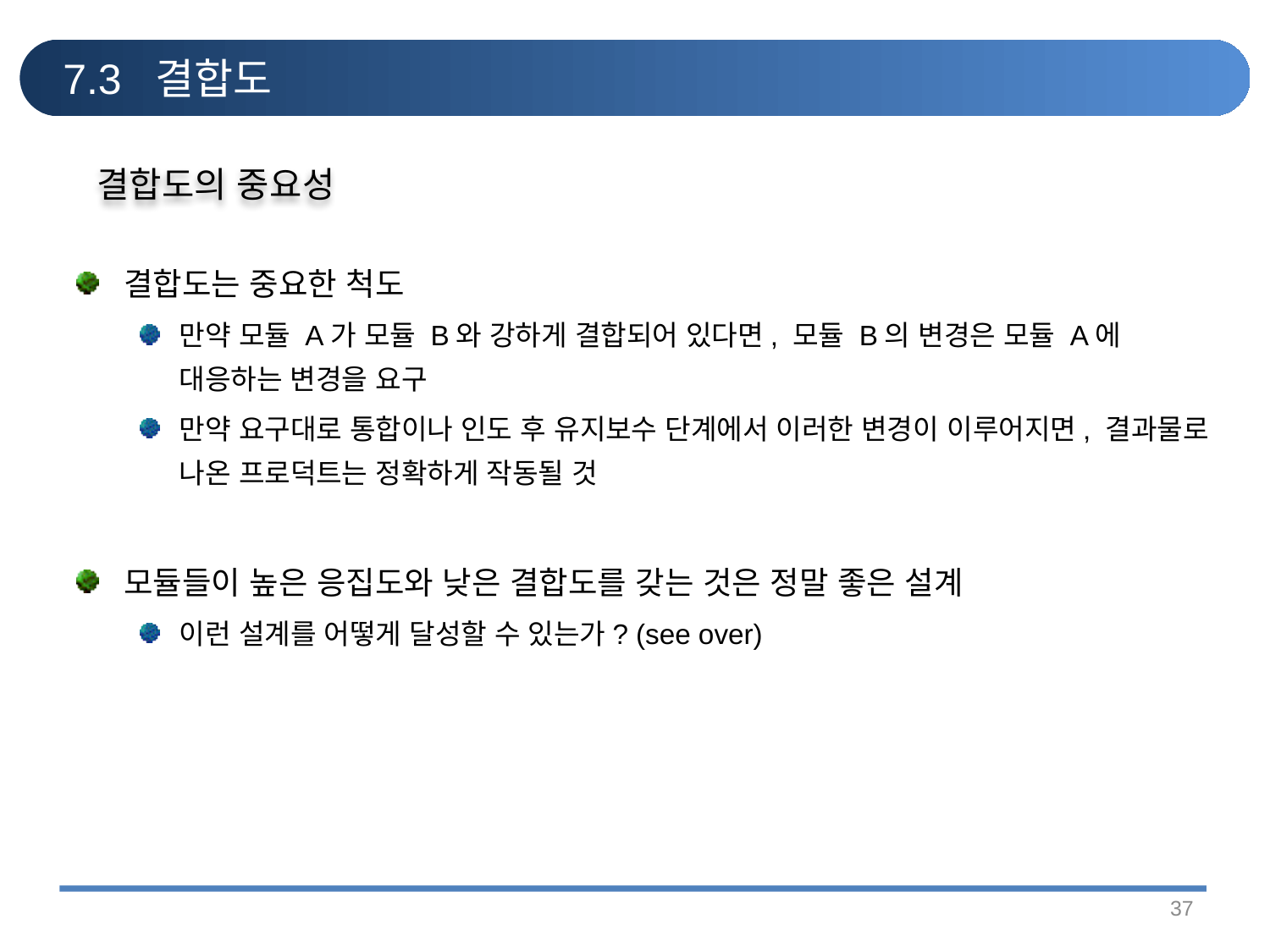

# 7.3  결합도
결합도의 중요성
결합도는 중요한 척도
만약 모듈 A가 모듈 B와 강하게 결합되어 있다면, 모듈 B의 변경은 모듈 A에 대응하는 변경을 요구
만약 요구대로 통합이나 인도 후 유지보수 단계에서 이러한 변경이 이루어지면, 결과물로 나온 프로덕트는 정확하게 작동될 것

모듈들이 높은 응집도와 낮은 결합도를 갖는 것은 정말 좋은 설계
이런 설계를 어떻게 달성할 수 있는가? (see over)

37